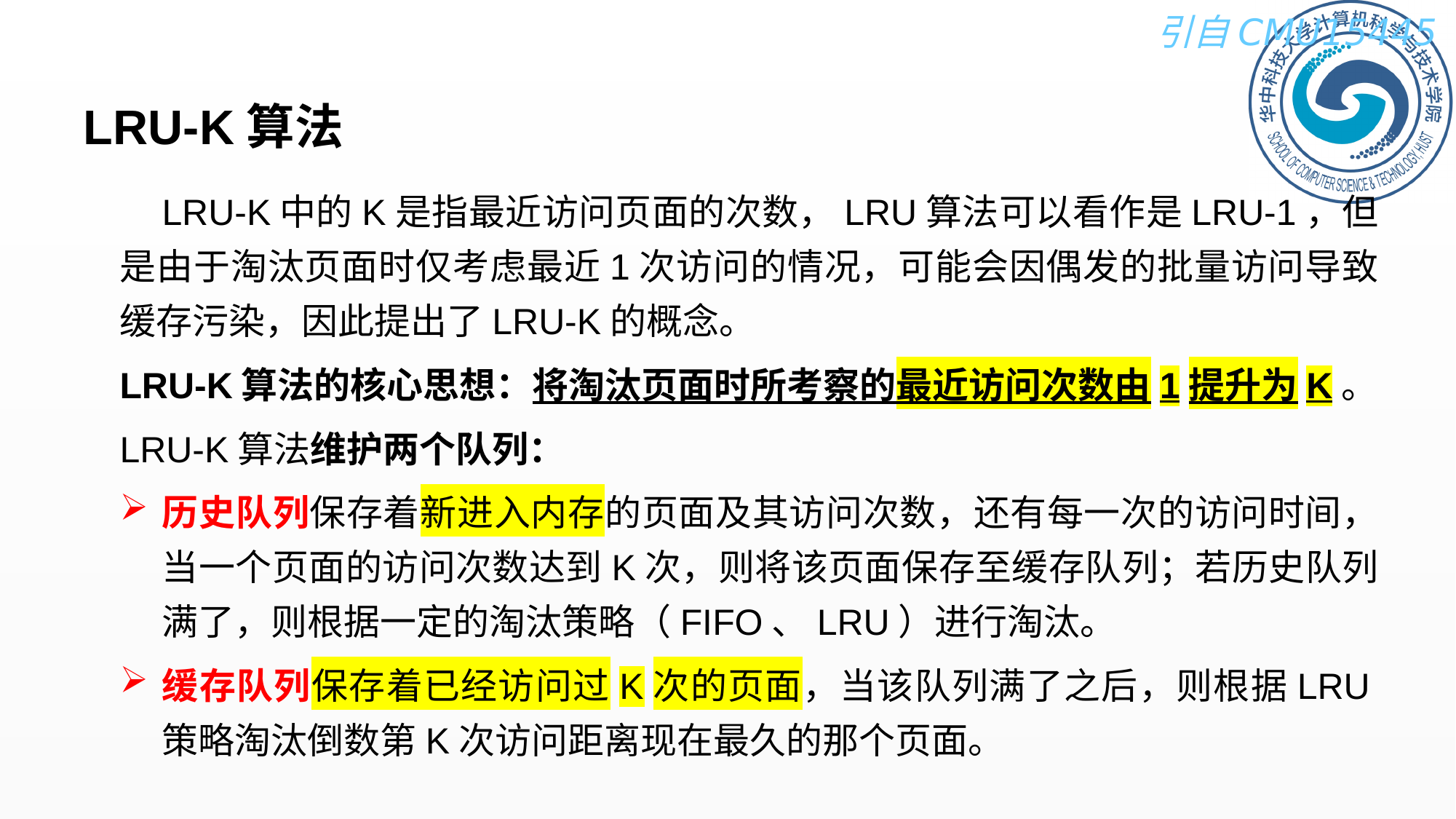

# LRU-K算法
    LRU-K中的K是指最近访问页面的次数，LRU算法可以看作是LRU-1，但是由于淘汰页面时仅考虑最近1次访问的情况，可能会因偶发的批量访问导致缓存污染，因此提出了LRU-K的概念。
LRU-K算法的核心思想：将淘汰页面时所考察的最近访问次数由1提升为K。
LRU-K算法维护两个队列：
历史队列保存着新进入内存的页面及其访问次数，还有每一次的访问时间，当一个页面的访问次数达到K次，则将该页面保存至缓存队列；若历史队列满了，则根据一定的淘汰策略（FIFO、LRU）进行淘汰。
缓存队列保存着已经访问过K次的页面，当该队列满了之后，则根据LRU策略淘汰倒数第K次访问距离现在最久的那个页面。
100